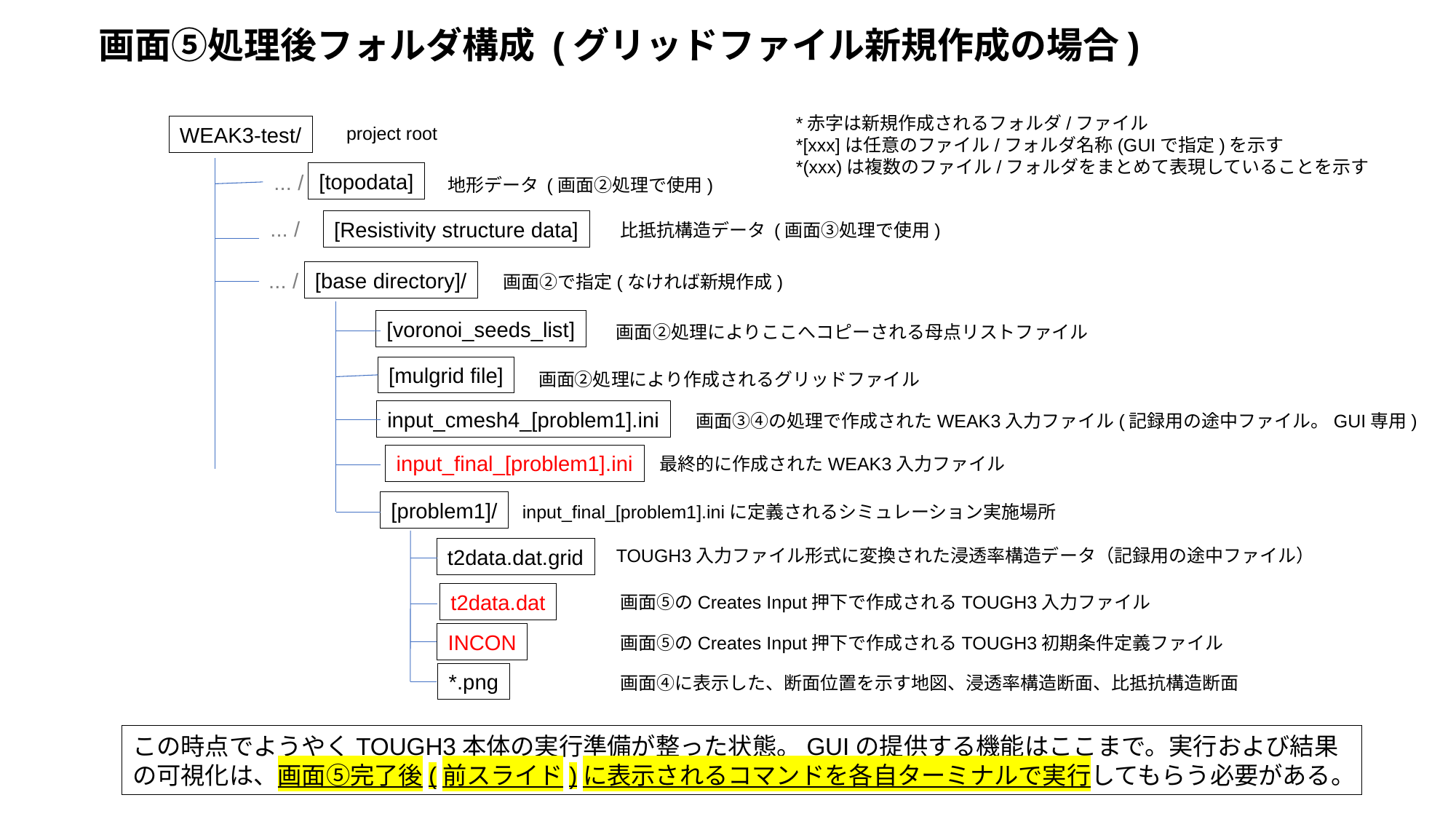

# 画面⑤処理後フォルダ構成 (グリッドファイル新規作成の場合)
*赤字は新規作成されるフォルダ/ファイル
*[xxx]は任意のファイル/フォルダ名称(GUIで指定)を示す
*(xxx)は複数のファイル/フォルダをまとめて表現していることを示す
WEAK3-test/
project root
[topodata]
... /
地形データ (画面②処理で使用)
... /
[Resistivity structure data]
比抵抗構造データ (画面③処理で使用)
[base directory]/
... /
画面②で指定(なければ新規作成)
[voronoi_seeds_list]
画面②処理によりここへコピーされる母点リストファイル
[mulgrid file]
画面②処理により作成されるグリッドファイル
input_cmesh4_[problem1].ini
画面③④の処理で作成されたWEAK3入力ファイル(記録用の途中ファイル。GUI専用)
input_final_[problem1].ini
最終的に作成されたWEAK3入力ファイル
[problem1]/
input_final_[problem1].iniに定義されるシミュレーション実施場所
t2data.dat.grid
TOUGH3入力ファイル形式に変換された浸透率構造データ（記録用の途中ファイル）
t2data.dat
画面⑤のCreates Input押下で作成されるTOUGH3入力ファイル
INCON
画面⑤のCreates Input押下で作成されるTOUGH3初期条件定義ファイル
*.png
画面④に表示した、断面位置を示す地図、浸透率構造断面、比抵抗構造断面
この時点でようやくTOUGH3本体の実行準備が整った状態。GUIの提供する機能はここまで。実行および結果の可視化は、画面⑤完了後(前スライド)に表示されるコマンドを各自ターミナルで実行してもらう必要がある。